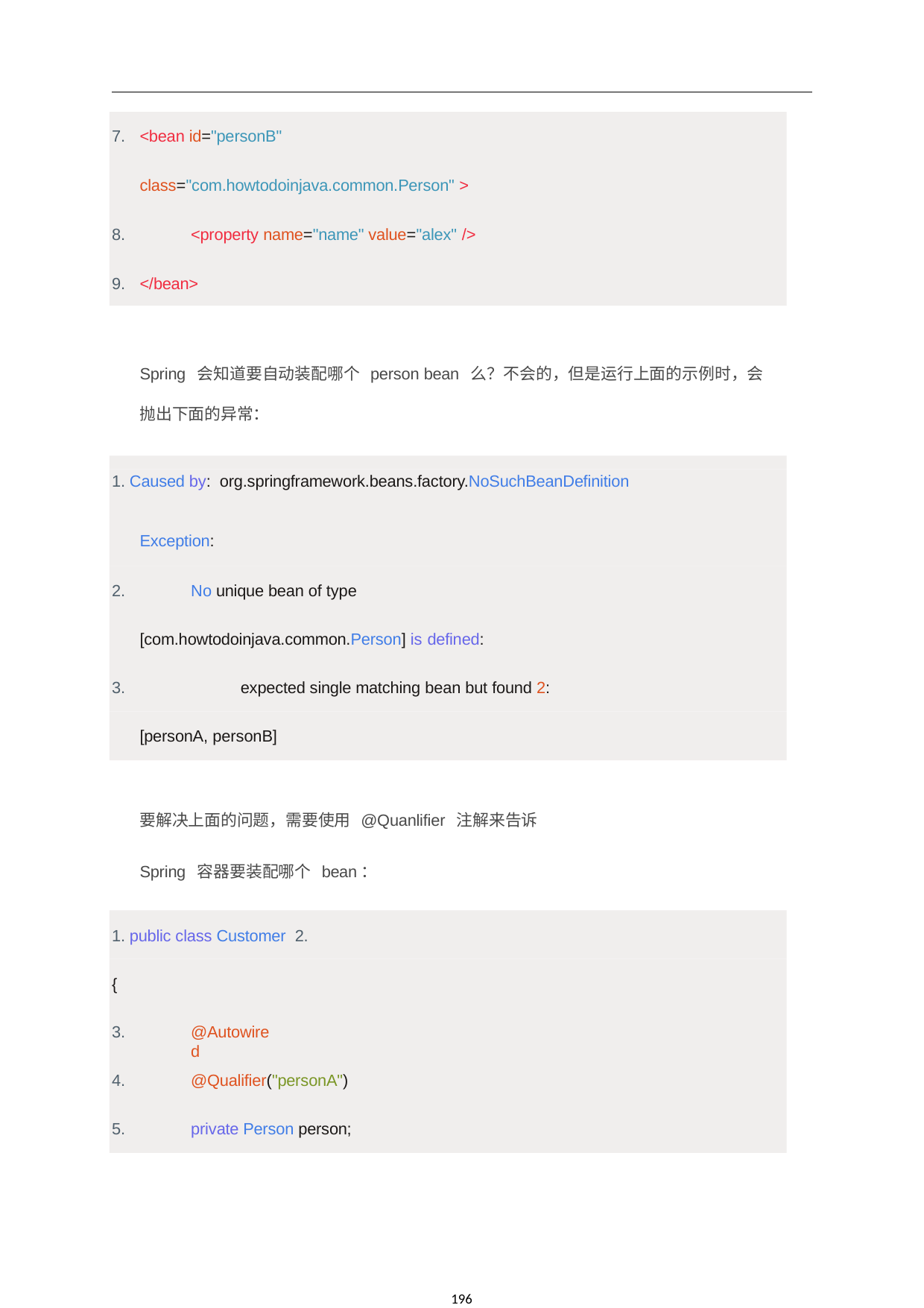

<bean id="personB"

class="com.howtodoinjava.common.Person" >

<property name="name" value="alex" />

</bean>

Spring 会知道要自动装配哪个 person bean 么？不会的，但是运行上面的示例时，会

抛出下面的异常：
1. Caused by:  org.springframework.beans.factory.NoSuchBeanDefinition Exception:

2.
No unique bean of type

[com.howtodoinjava.common.Person] is defined:

3.
expected single matching bean but found 2:

[personA, personB]
要解决上面的问题，需要使用 @Quanlifier 注解来告诉

Spring 容器要装配哪个 bean：
1. public class Customer  2. {

3.
@Autowired

4.
@Qualifier("personA")

5.
private Person person;
196